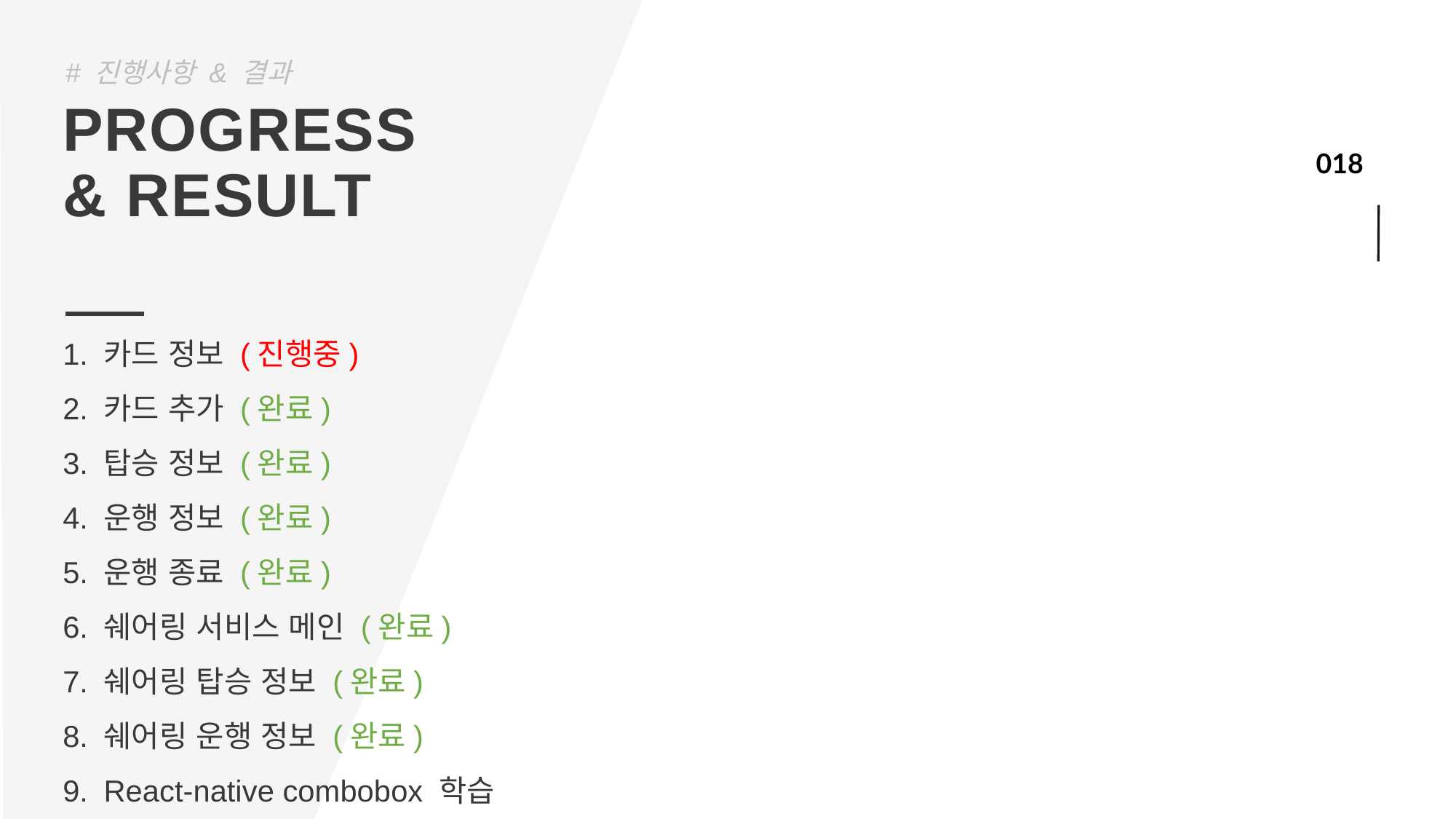

# 진행사항 & 결과
PROGRESS
& RESULT
카드 정보 (진행중)
카드 추가 (완료)
탑승 정보 (완료)
운행 정보 (완료)
운행 종료 (완료)
쉐어링 서비스 메인 (완료)
쉐어링 탑승 정보 (완료)
쉐어링 운행 정보 (완료)
React-native combobox 학습